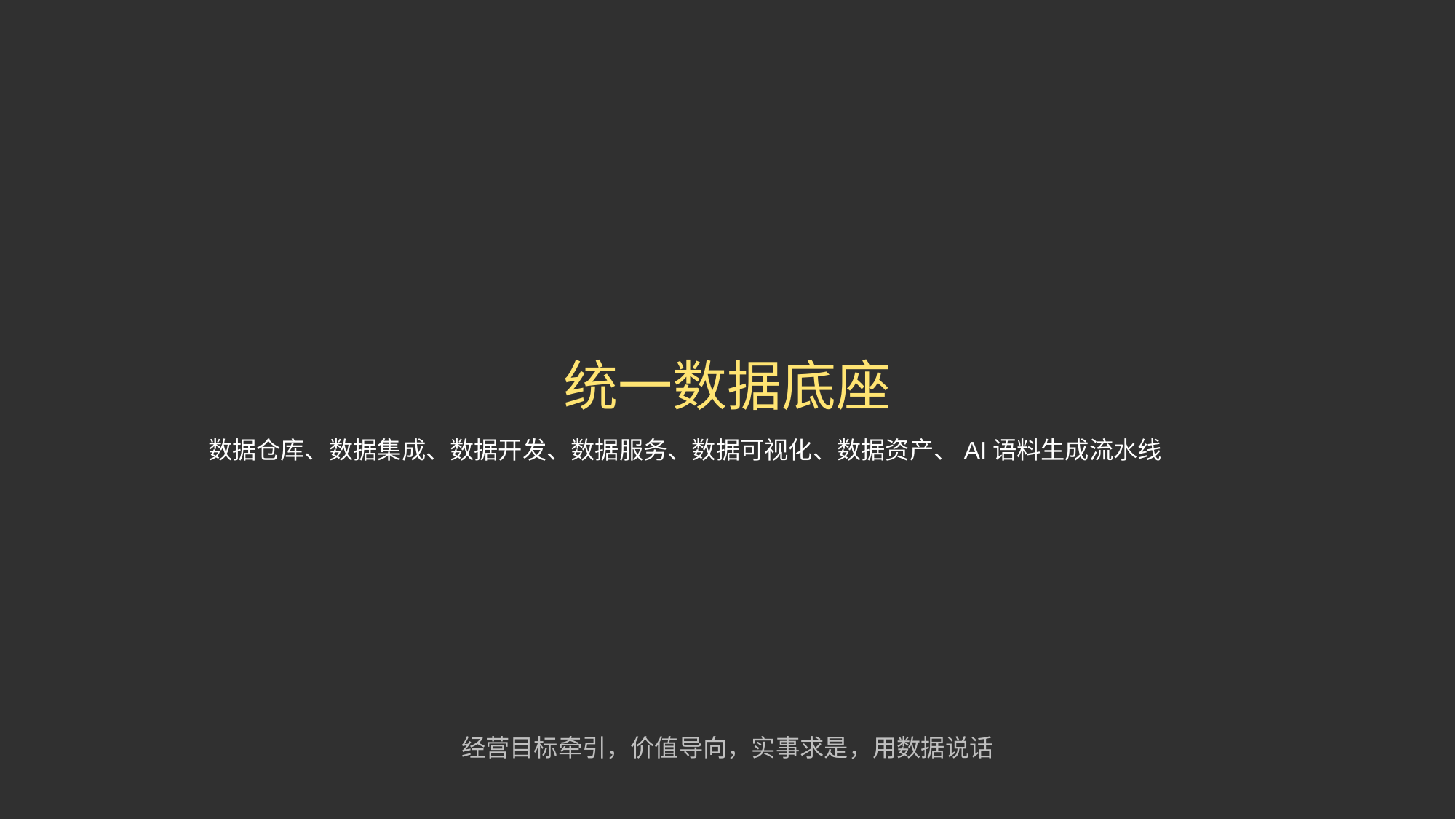

统一数据底座
数据仓库、数据集成、数据开发、数据服务、数据可视化、数据资产、AI语料生成流水线
经营目标牵引，价值导向，实事求是，用数据说话